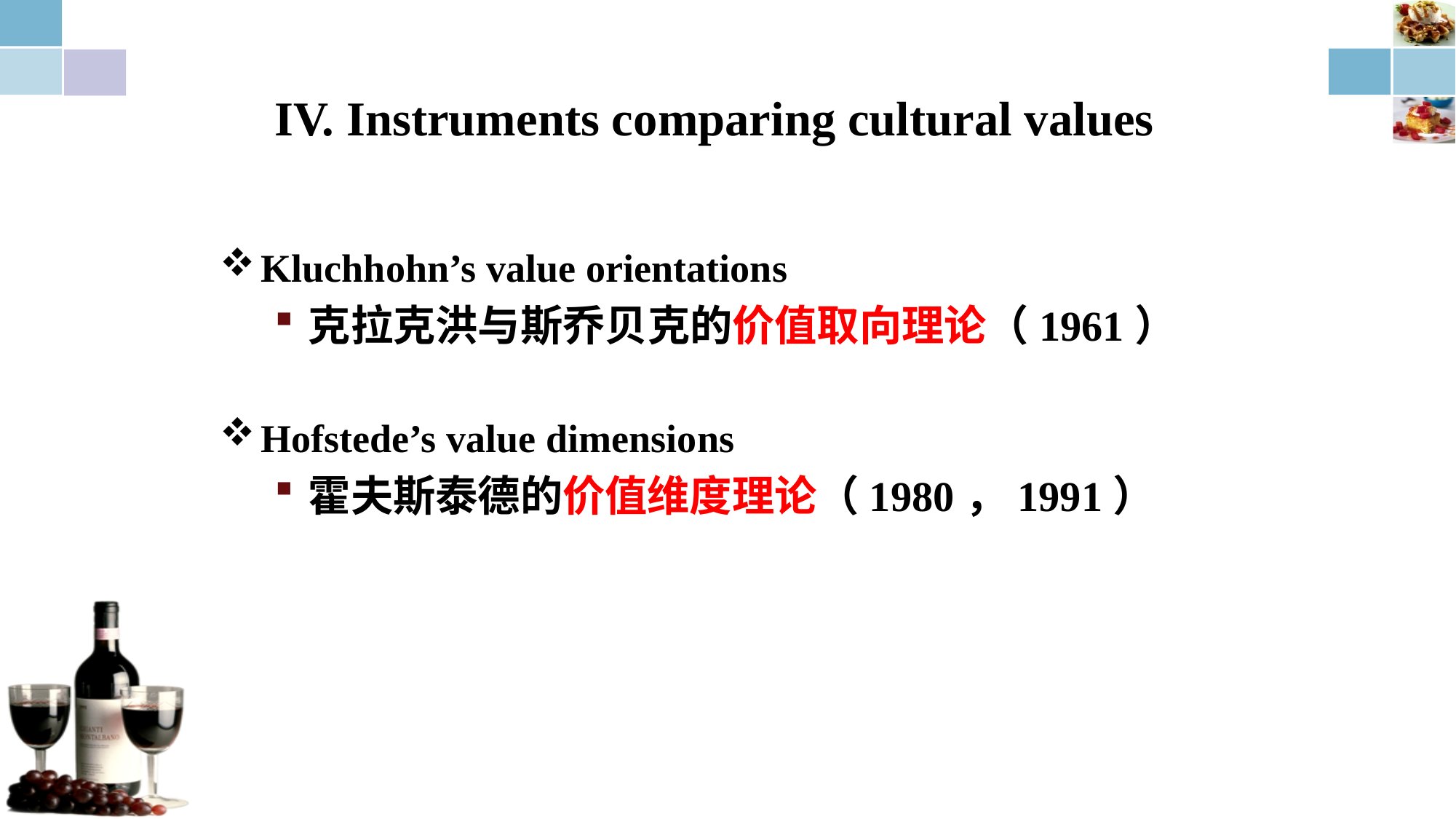

IV. Instruments comparing cultural values
Kluchhohn’s value orientations
克拉克洪与斯乔贝克的价值取向理论（1961）

Hofstede’s value dimensions
霍夫斯泰德的价值维度理论（1980，1991）